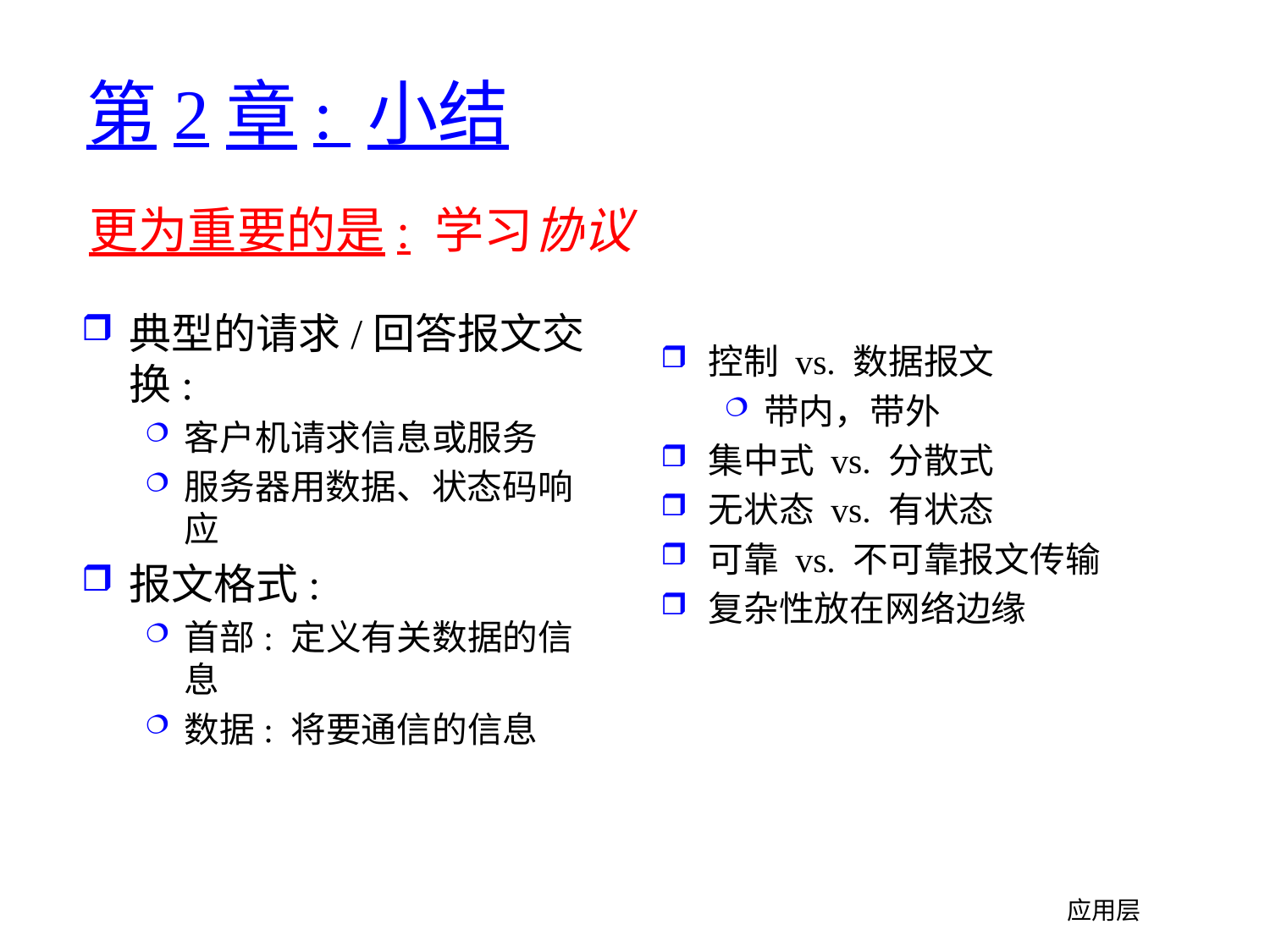

# 第2章: 小结
更为重要的是: 学习协议
典型的请求/回答报文交换:
客户机请求信息或服务
服务器用数据、状态码响应
报文格式:
首部: 定义有关数据的信息
数据: 将要通信的信息
控制 vs. 数据报文
带内，带外
集中式 vs. 分散式
无状态 vs. 有状态
可靠 vs. 不可靠报文传输
复杂性放在网络边缘
应用层
129